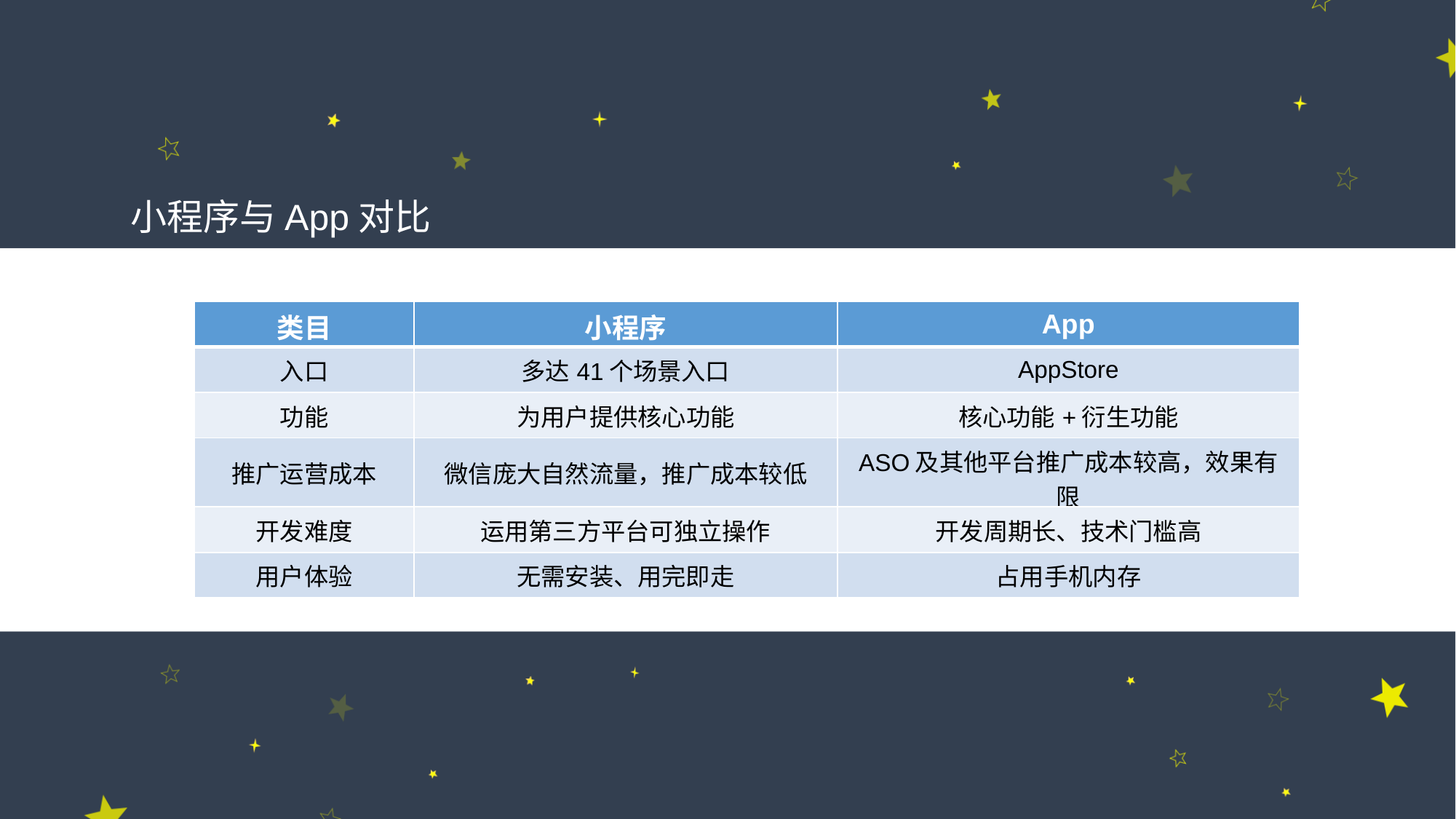

小程序与App对比
| 类目 | 小程序 | App |
| --- | --- | --- |
| 入口 | 多达41个场景入口 | AppStore |
| 功能 | 为用户提供核心功能 | 核心功能+衍生功能 |
| 推广运营成本 | 微信庞大自然流量，推广成本较低 | ASO及其他平台推广成本较高，效果有限 |
| 开发难度 | 运用第三方平台可独立操作 | 开发周期长、技术门槛高 |
| 用户体验 | 无需安装、用完即走 | 占用手机内存 |